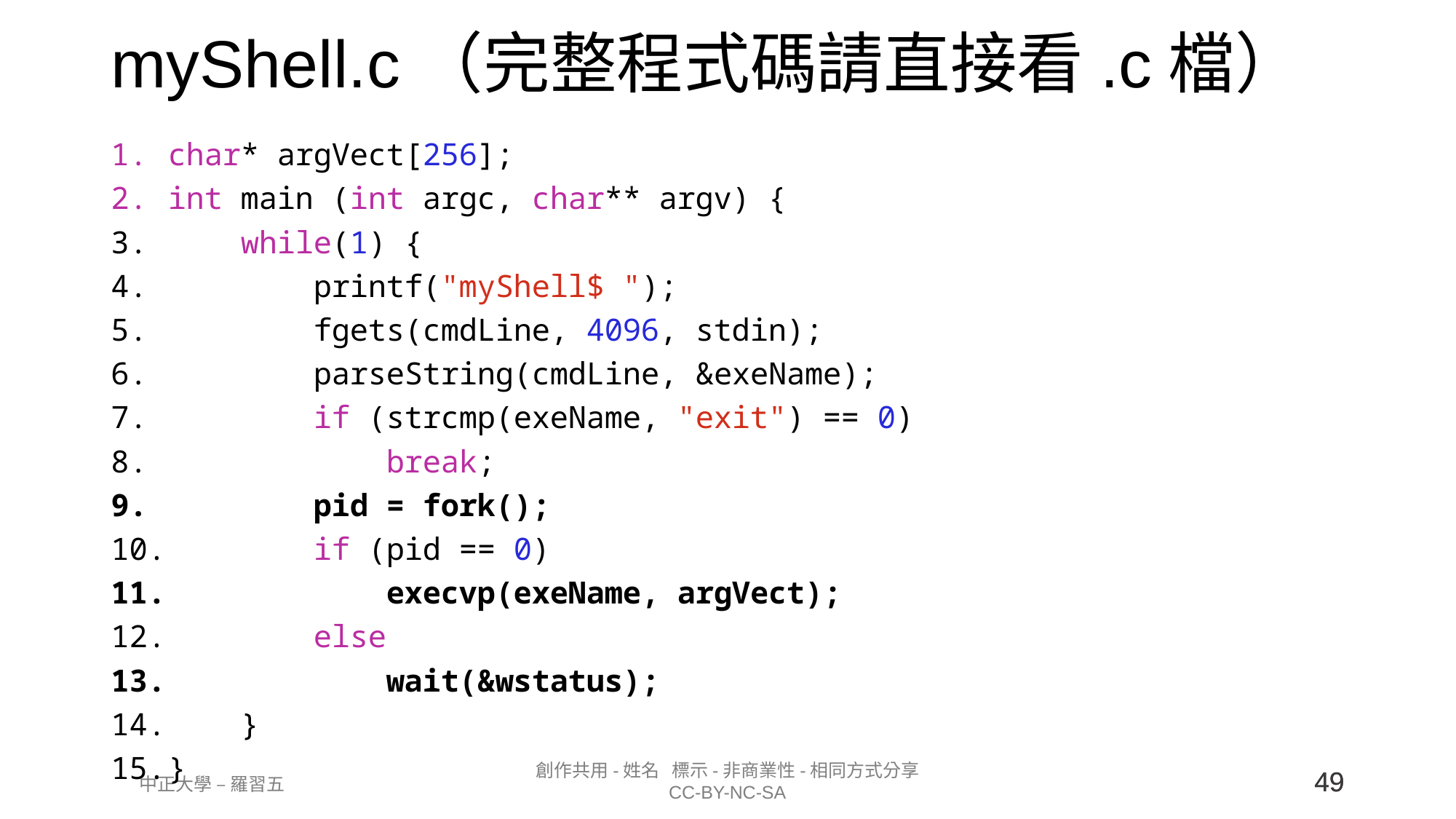

# myShell.c（完整程式碼請直接看.c檔）
char* argVect[256];
int main (int argc, char** argv) {
    while(1) {
        printf("myShell$ ");
        fgets(cmdLine, 4096, stdin);
        parseString(cmdLine, &exeName);
        if (strcmp(exeName, "exit") == 0)
            break;
        pid = fork();
        if (pid == 0)
            execvp(exeName, argVect);
        else
            wait(&wstatus);
    }
}